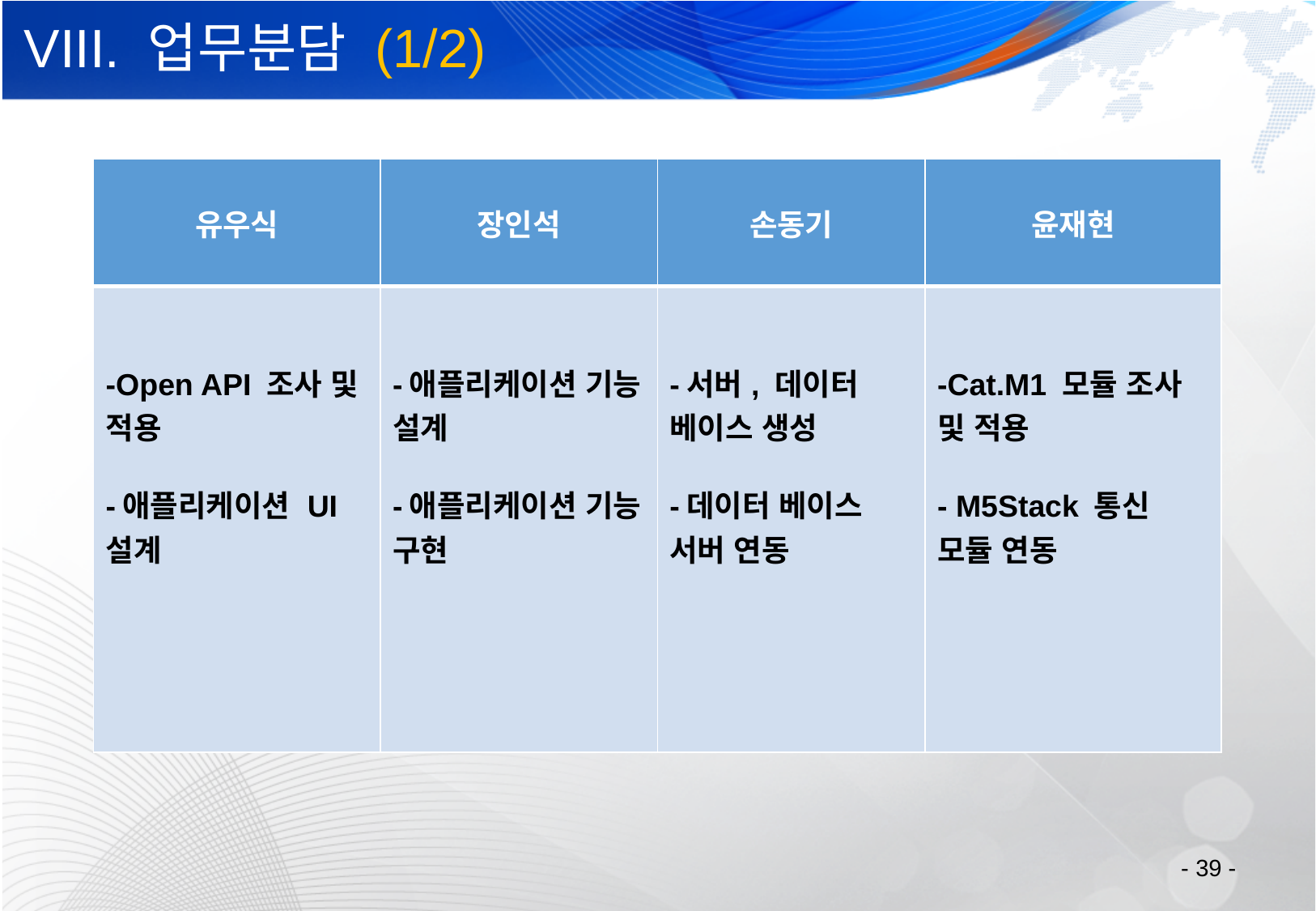

# VIII. 업무분담 (1/2)
| 유우식 | 장인석 | 손동기 | 윤재현 |
| --- | --- | --- | --- |
| -Open API 조사 및 적용 -애플리케이션 UI 설계 | -애플리케이션 기능 설계 -애플리케이션 기능 구현 | -서버, 데이터 베이스 생성 -데이터 베이스 서버 연동 | -Cat.M1 모듈 조사 및 적용 - M5Stack 통신 모듈 연동 |
- 39 -